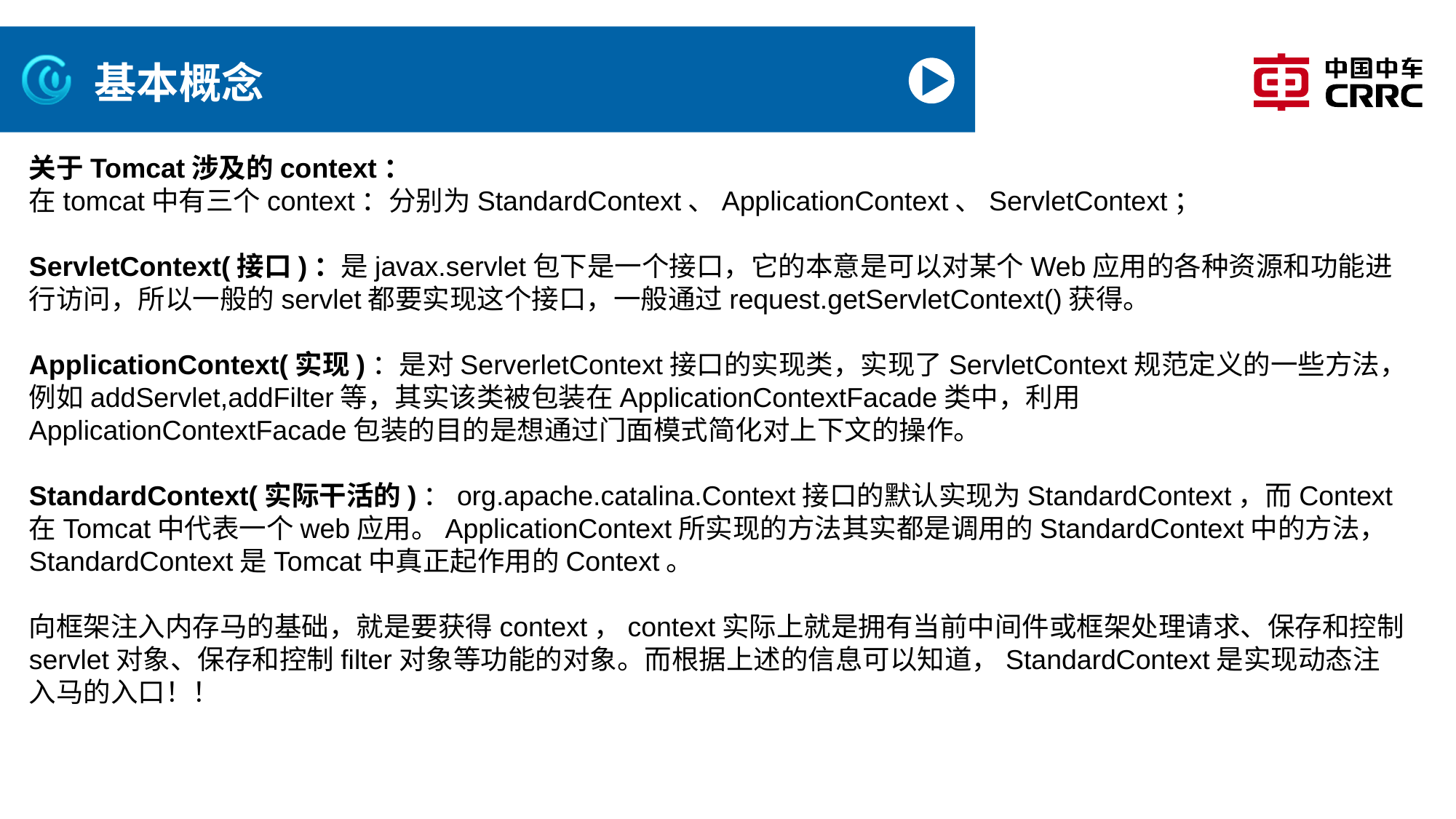

# 基本概念
关于Tomcat涉及的context：
在tomcat中有三个context：分别为StandardContext、ApplicationContext、ServletContext；

ServletContext(接口)：是javax.servlet包下是一个接口，它的本意是可以对某个Web应用的各种资源和功能进行访问，所以一般的servlet都要实现这个接口，一般通过request.getServletContext()获得。

ApplicationContext(实现)：是对ServerletContext接口的实现类，实现了ServletContext规范定义的一些方法，例如addServlet,addFilter等，其实该类被包装在ApplicationContextFacade类中，利用ApplicationContextFacade包装的目的是想通过门面模式简化对上下文的操作。

StandardContext(实际干活的)：org.apache.catalina.Context接口的默认实现为StandardContext，而Context在Tomcat中代表一个web应用。ApplicationContext所实现的方法其实都是调用的StandardContext中的方法，StandardContext是Tomcat中真正起作用的Context。

向框架注入内存马的基础，就是要获得context，context实际上就是拥有当前中间件或框架处理请求、保存和控制servlet对象、保存和控制filter对象等功能的对象。而根据上述的信息可以知道，StandardContext是实现动态注入马的入口！！
30